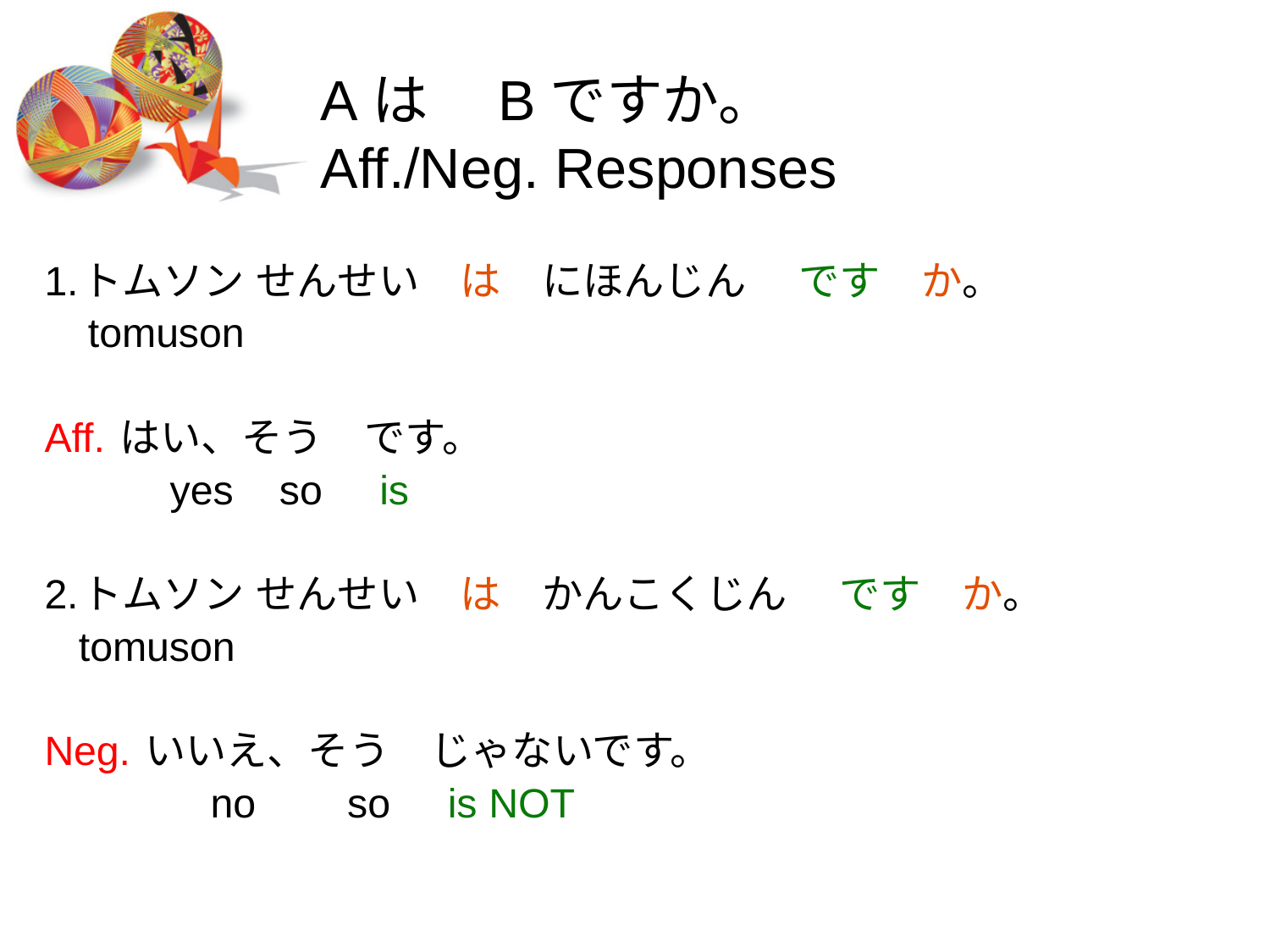

# Aは　Bですか。 Aff./Neg. Responses
1.トムソン せんせい　は　にほんじん　 です　か。
　tomuson

Aff. はい、そう　です。
　　　yes    so     is

2.トムソン せんせい　は　かんこくじん　 です　か。
   tomuson

Neg. いいえ、そう　じゃないです。
　　　　no        so     is NOT